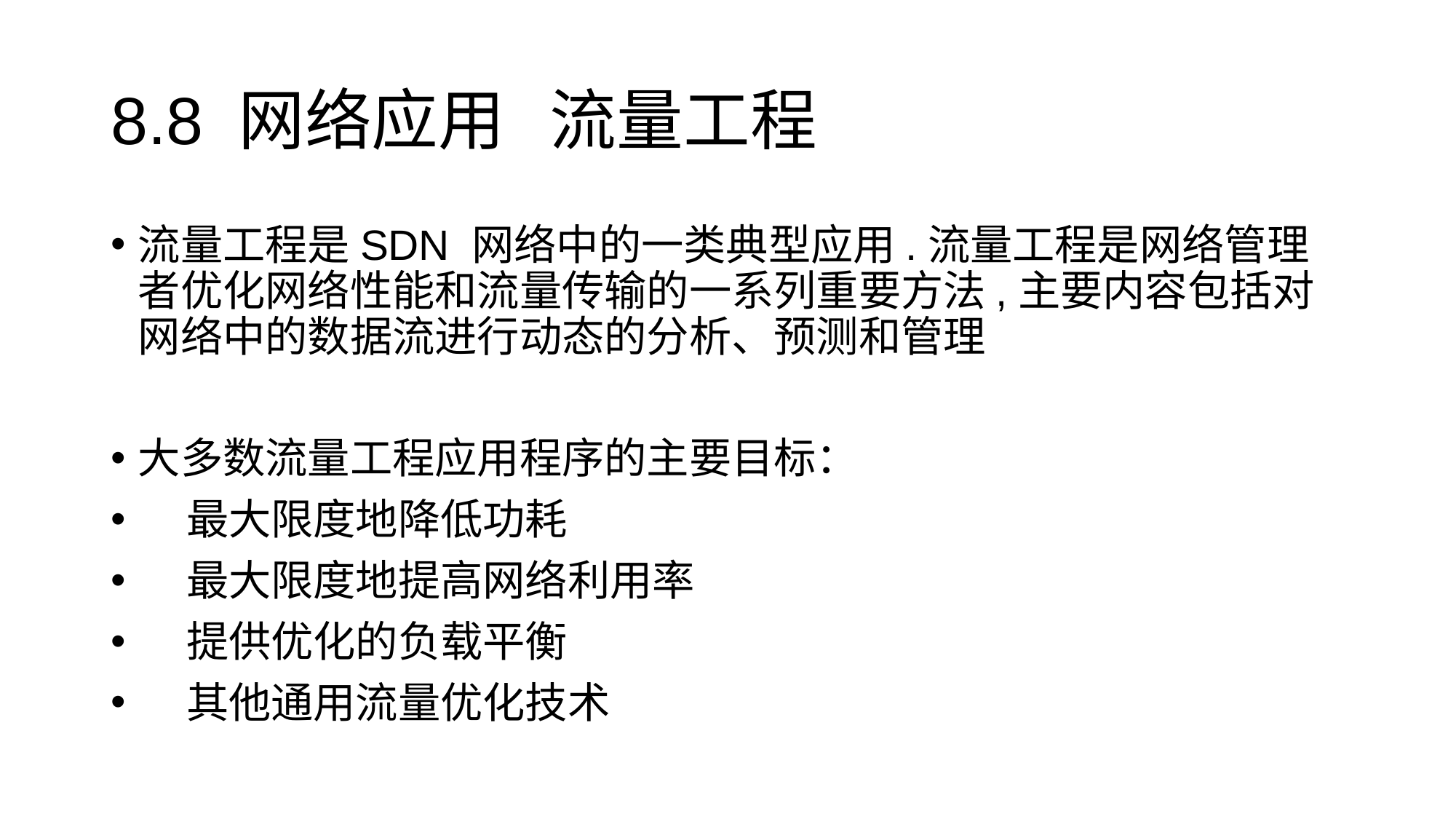

# 8.8 网络应用   流量工程
流量工程是SDN 网络中的一类典型应用.流量工程是网络管理者优化网络性能和流量传输的一系列重要方法,主要内容包括对网络中的数据流进行动态的分析、预测和管理

大多数流量工程应用程序的主要目标：
    最大限度地降低功耗
    最大限度地提高网络利用率
    提供优化的负载平衡
    其他通用流量优化技术